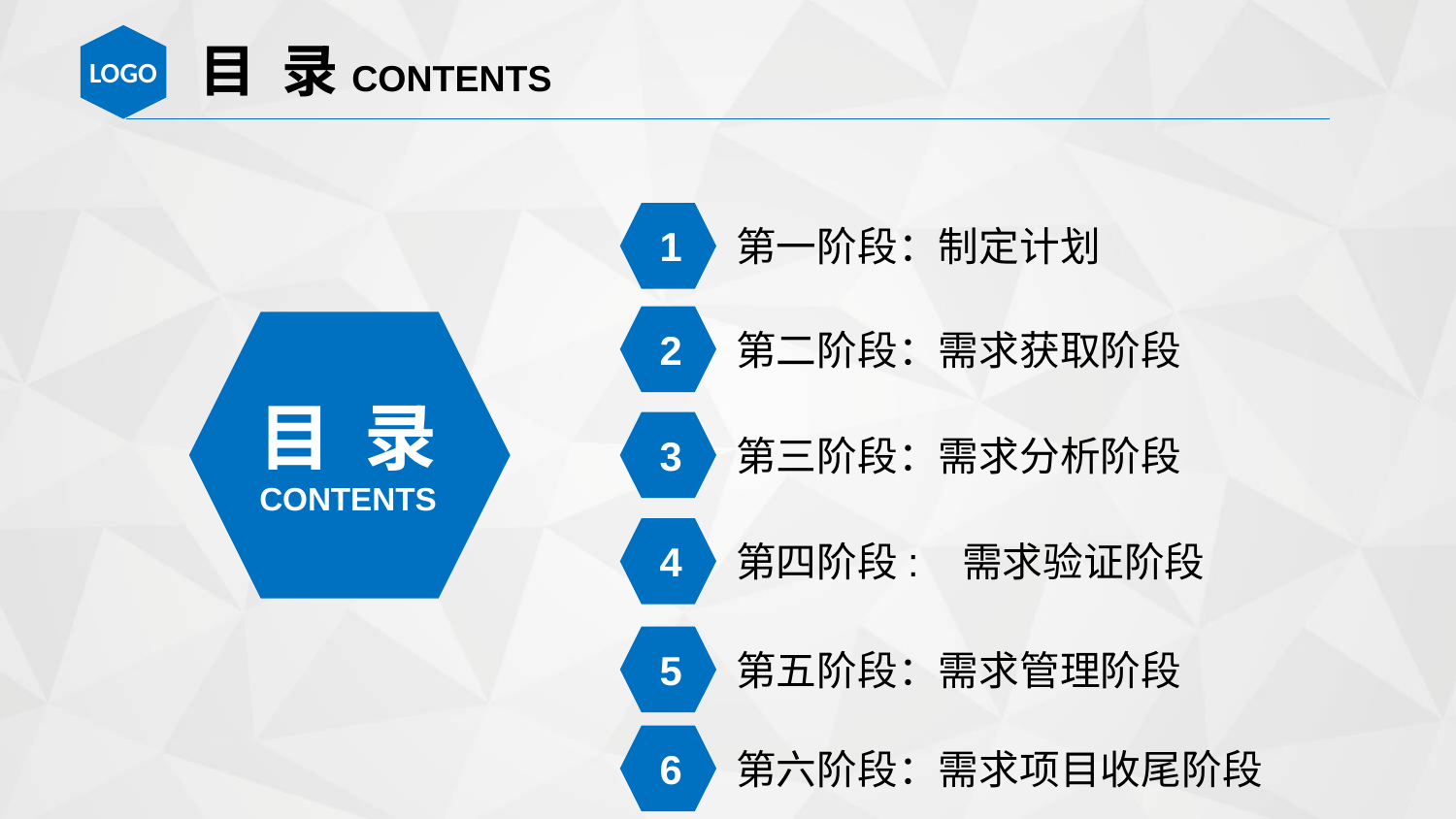

目  录CONTENTS

1
第一阶段：制定计划

2

目  录
CONTENTS
第二阶段：需求获取阶段

3
第三阶段：需求分析阶段

4
第四阶段:   需求验证阶段

5
第五阶段：需求管理阶段

6
第六阶段：需求项目收尾阶段